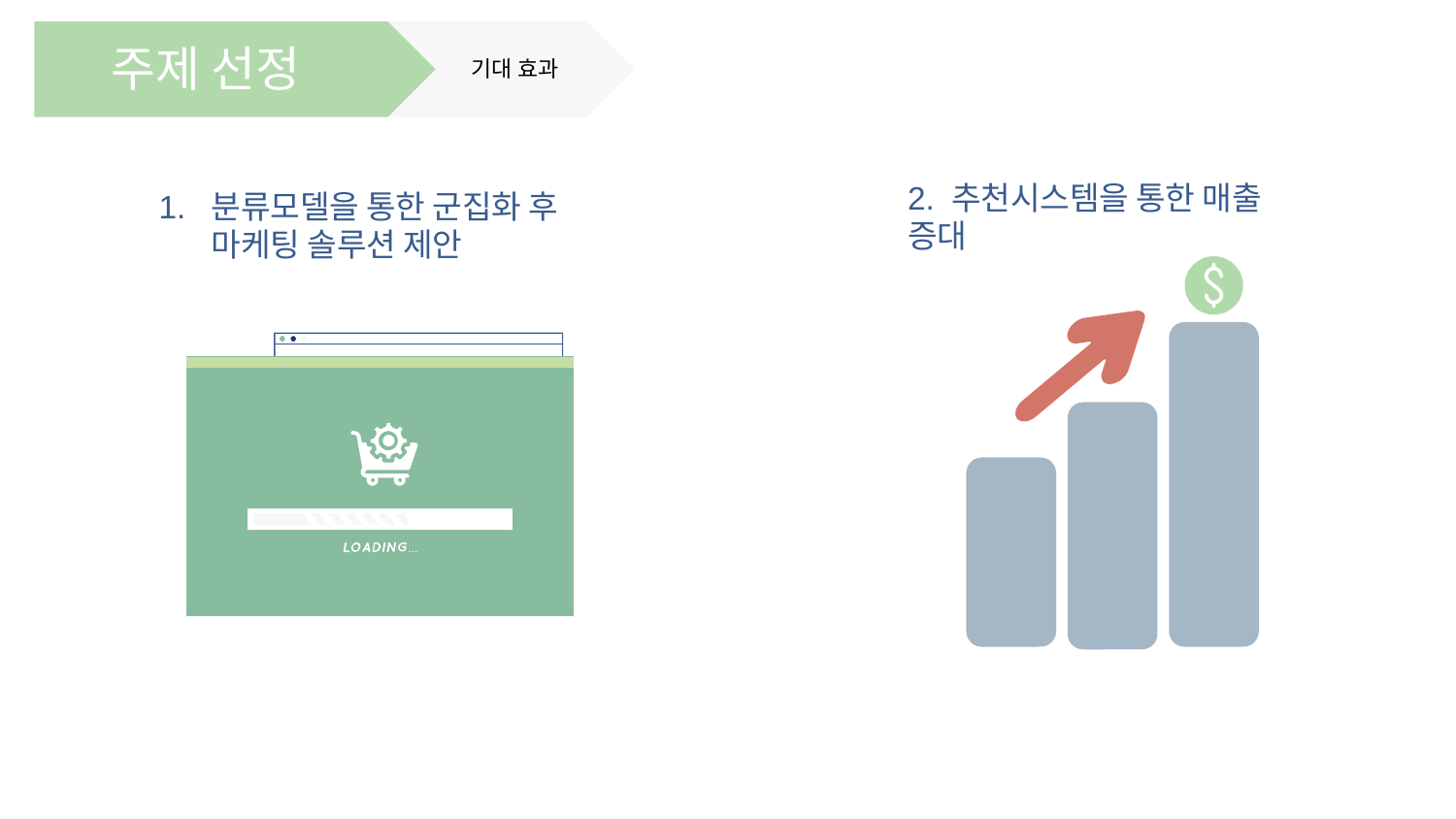

# 주제 선정

기대 효과
분류모델을 통한 군집화 후 마케팅 솔루션 제안
2. 추천시스템을 통한 매출 증대